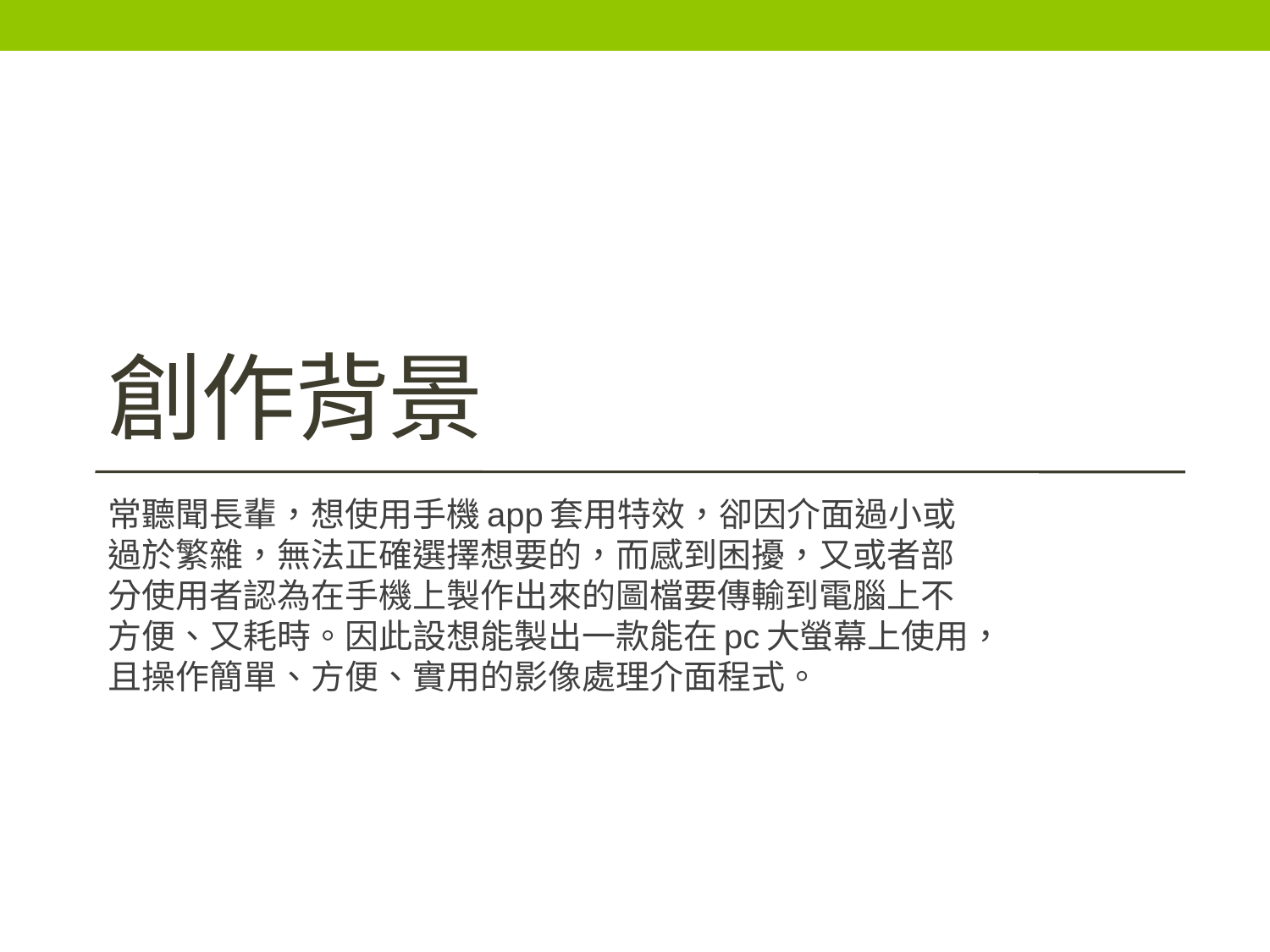

# 創作背景
常聽聞長輩，想使用手機app套用特效，卻因介面過小或過於繁雜，無法正確選擇想要的，而感到困擾，又或者部分使用者認為在手機上製作出來的圖檔要傳輸到電腦上不方便、又耗時。因此設想能製出一款能在pc大螢幕上使用，且操作簡單、方便、實用的影像處理介面程式。